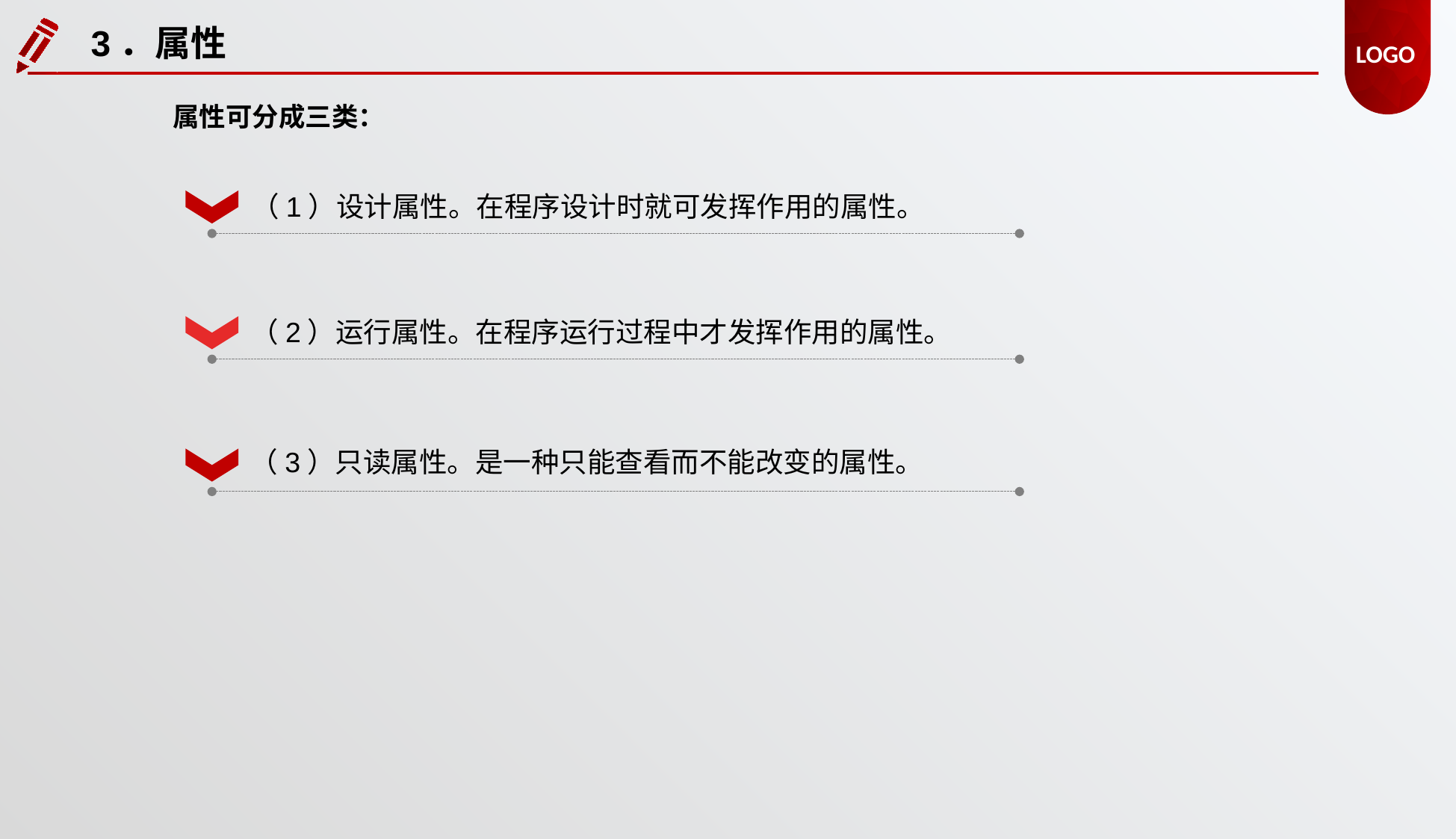

3．属性
属性可分成三类：

（1）设计属性。在程序设计时就可发挥作用的属性。

（2）运行属性。在程序运行过程中才发挥作用的属性。

（3）只读属性。是一种只能查看而不能改变的属性。